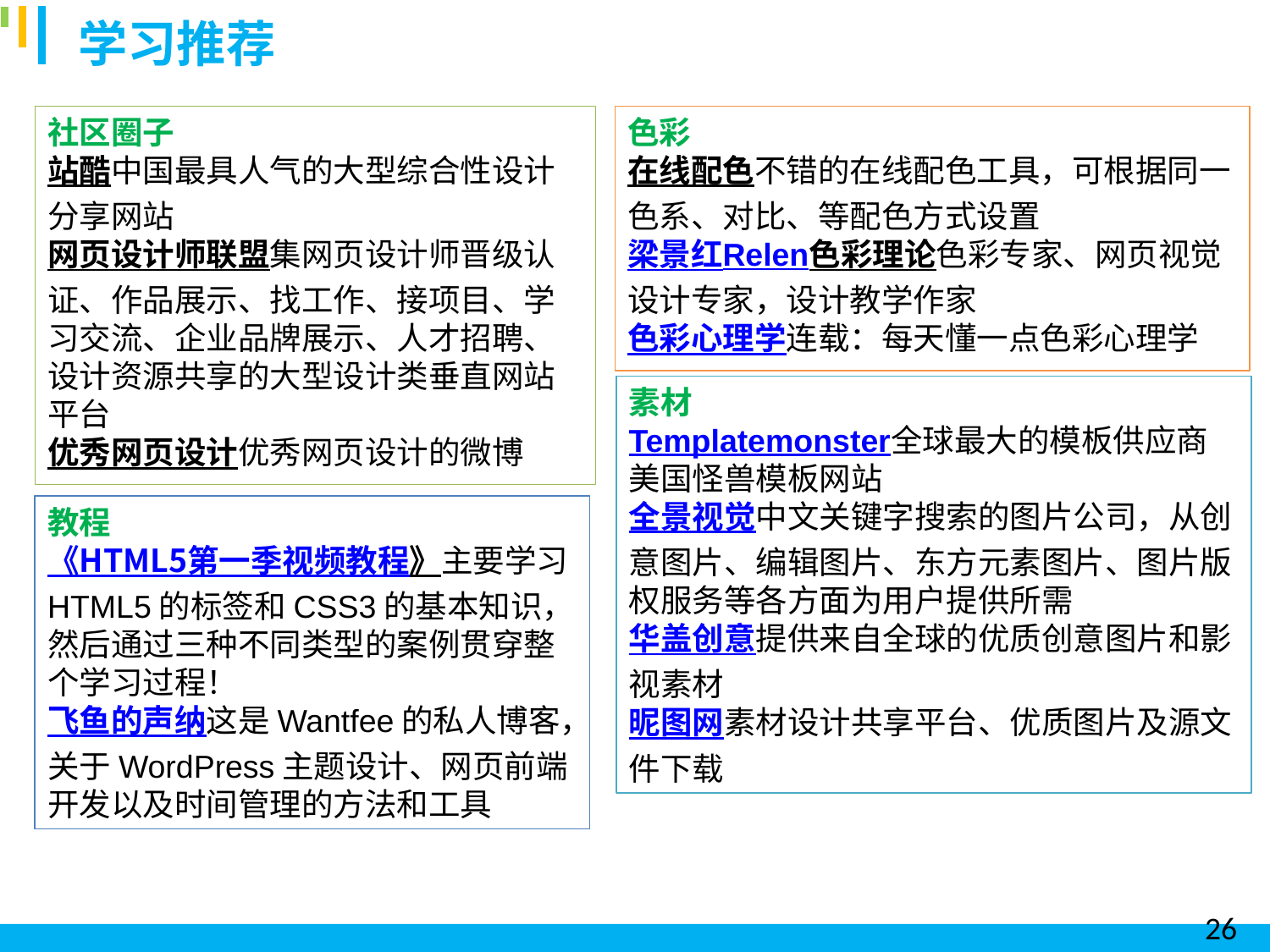

学习推荐
社区圈子
站酷中国最具人气的大型综合性设计分享网站
网页设计师联盟集网页设计师晋级认证、作品展示、找工作、接项目、学习交流、企业品牌展示、人才招聘、设计资源共享的大型设计类垂直网站平台
优秀网页设计优秀网页设计的微博
色彩
在线配色不错的在线配色工具，可根据同一色系、对比、等配色方式设置
梁景红Relen色彩理论色彩专家、网页视觉设计专家，设计教学作家
色彩心理学连载：每天懂一点色彩心理学
素材
Templatemonster全球最大的模板供应商美国怪兽模板网站
全景视觉中文关键字搜索的图片公司，从创意图片、编辑图片、东方元素图片、图片版权服务等各方面为用户提供所需
华盖创意提供来自全球的优质创意图片和影视素材
昵图网素材设计共享平台、优质图片及源文件下载
教程
《HTML5第一季视频教程》主要学习HTML5的标签和CSS3的基本知识，然后通过三种不同类型的案例贯穿整个学习过程！
飞鱼的声纳这是Wantfee的私人博客，关于WordPress主题设计、网页前端开发以及时间管理的方法和工具
26